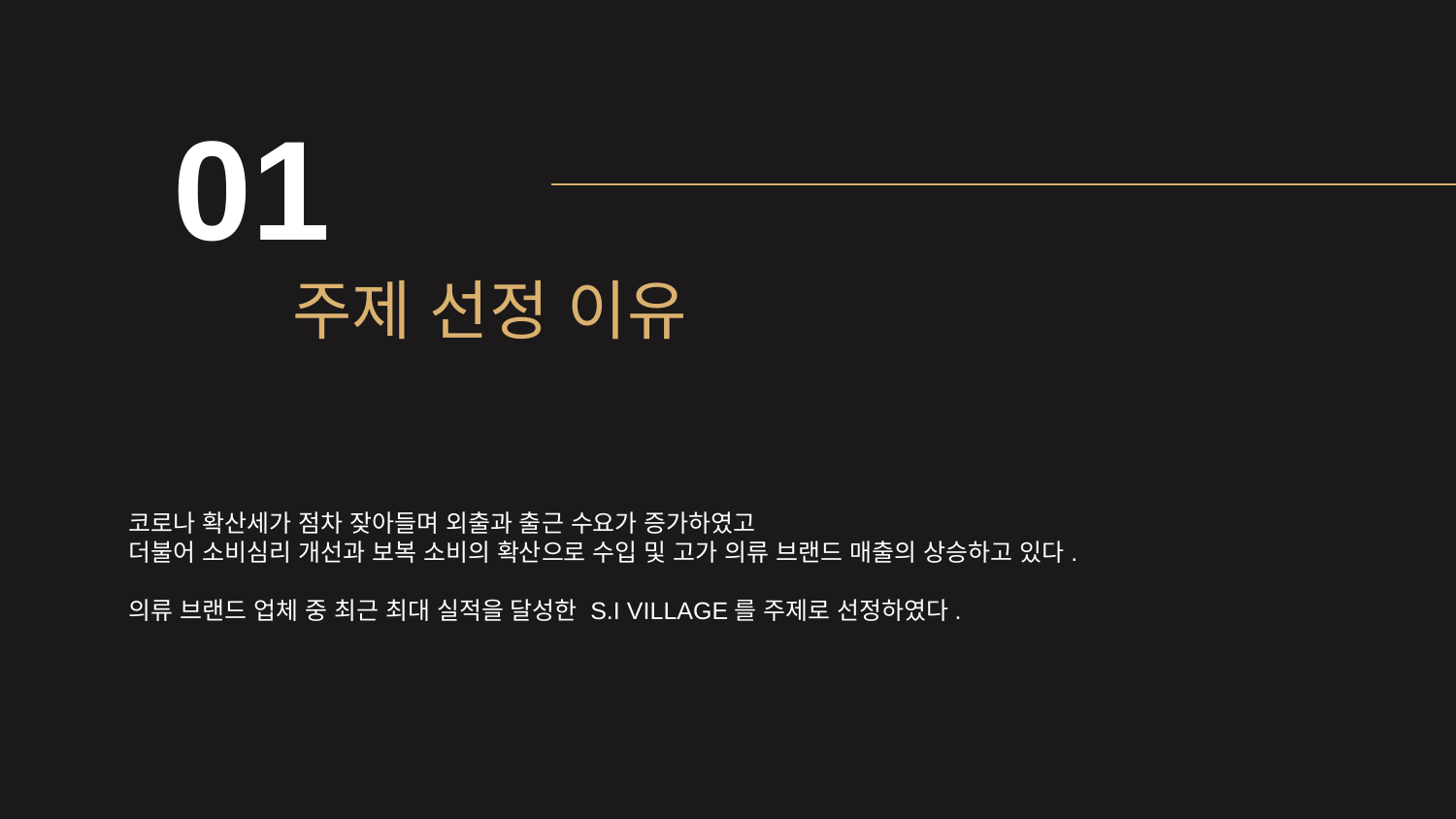

01
# 주제 선정 이유
코로나 확산세가 점차 잦아들며 외출과 출근 수요가 증가하였고
더불어 소비심리 개선과 보복 소비의 확산으로 수입 및 고가 의류 브랜드 매출의 상승하고 있다.

의류 브랜드 업체 중 최근 최대 실적을 달성한 S.I VILLAGE를 주제로 선정하였다.